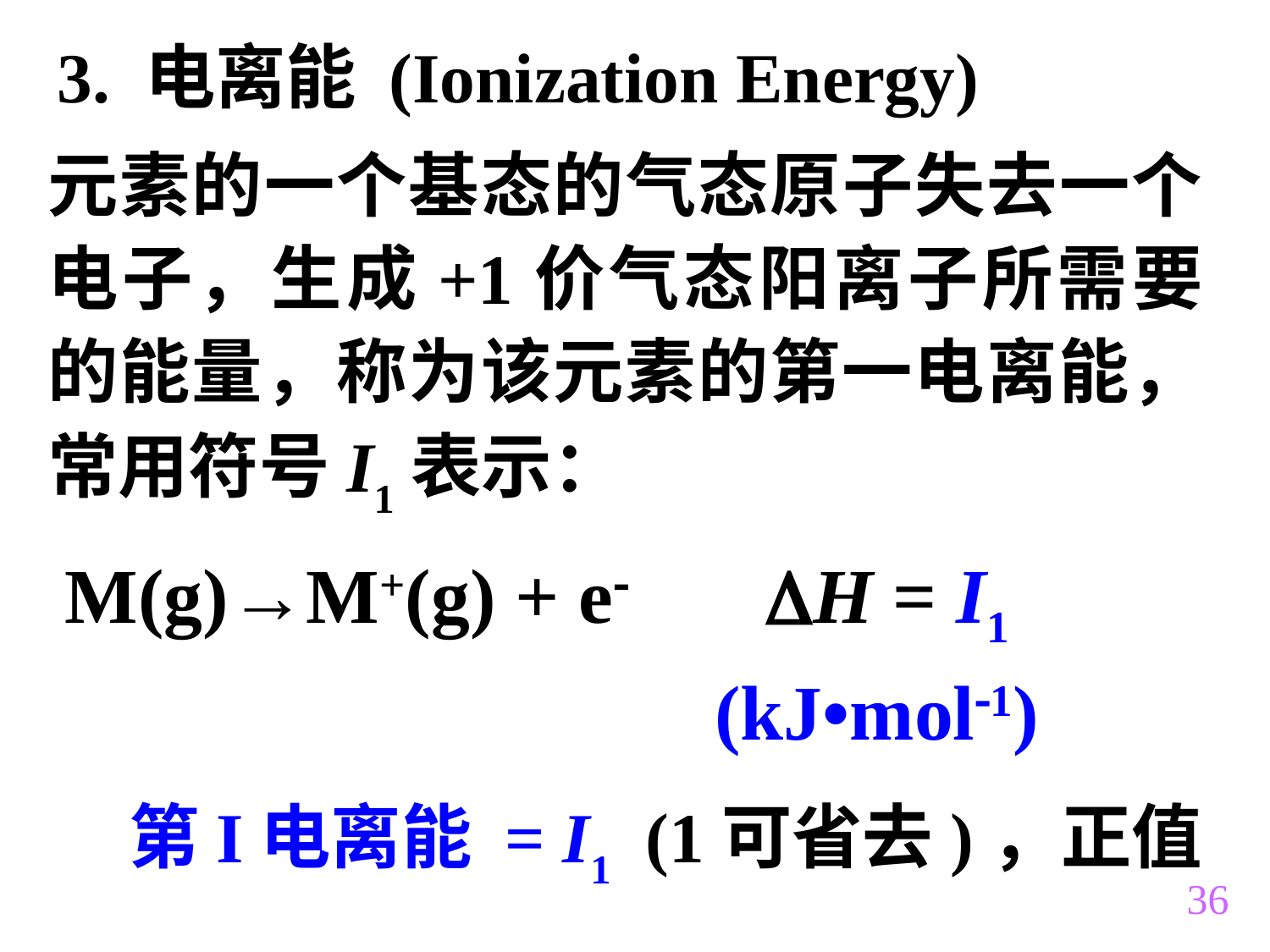

3. 电离能 (Ionization Energy)
元素的一个基态的气态原子失去一个电子，生成+1价气态阳离子所需要的能量，称为该元素的第一电离能，常用符号I1表示：
 M(g)→M+(g) + e−       ΔH = I1
                                                          (kJ•mol−1)
    第I电离能 = I1  (1可省去)，正值